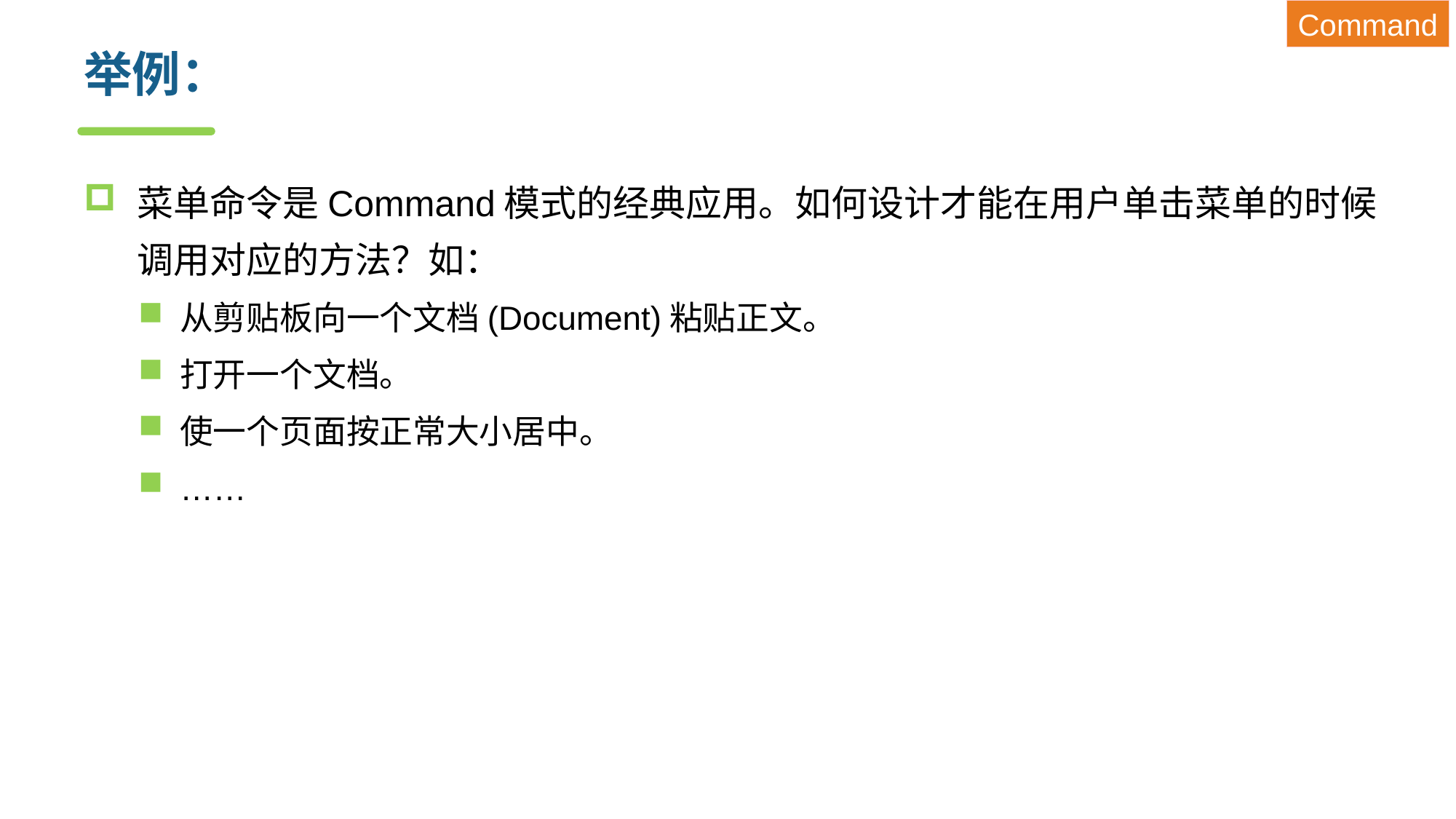

Command
# 举例：
菜单命令是Command模式的经典应用。如何设计才能在用户单击菜单的时候调用对应的方法？如：
从剪贴板向一个文档(Document)粘贴正文。
打开一个文档。
使一个页面按正常大小居中。
……
181